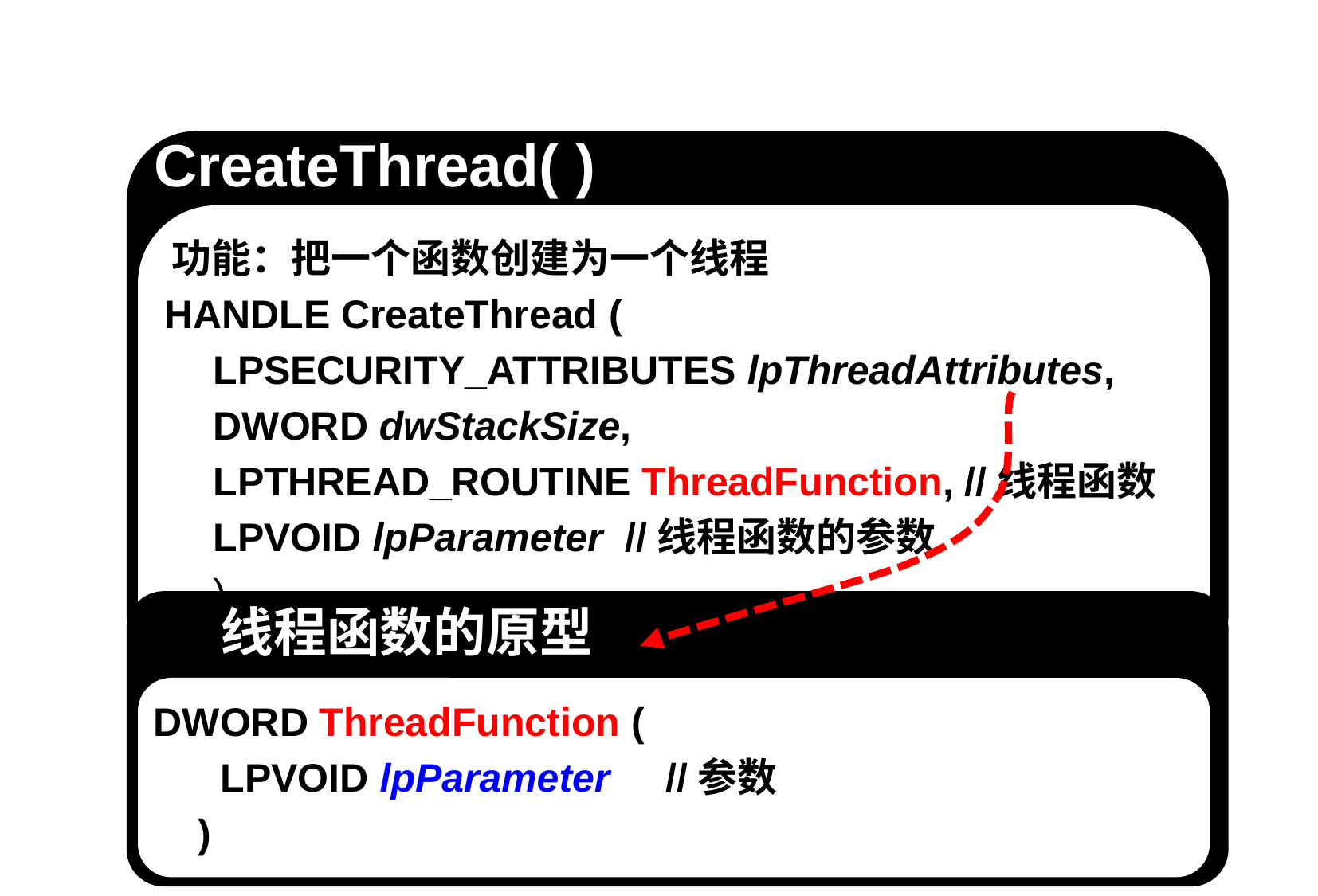

CreateThread( )

 功能：把一个函数创建为一个线程
 HANDLE CreateThread (
LPSECURITY_ATTRIBUTES lpThreadAttributes,
DWORD dwStackSize,
LPTHREAD_ROUTINE ThreadFunction, //线程函数
LPVOID lpParameter  //线程函数的参数
)

线程函数的原型

DWORD ThreadFunction (
      LPVOID lpParameter     //参数
    )